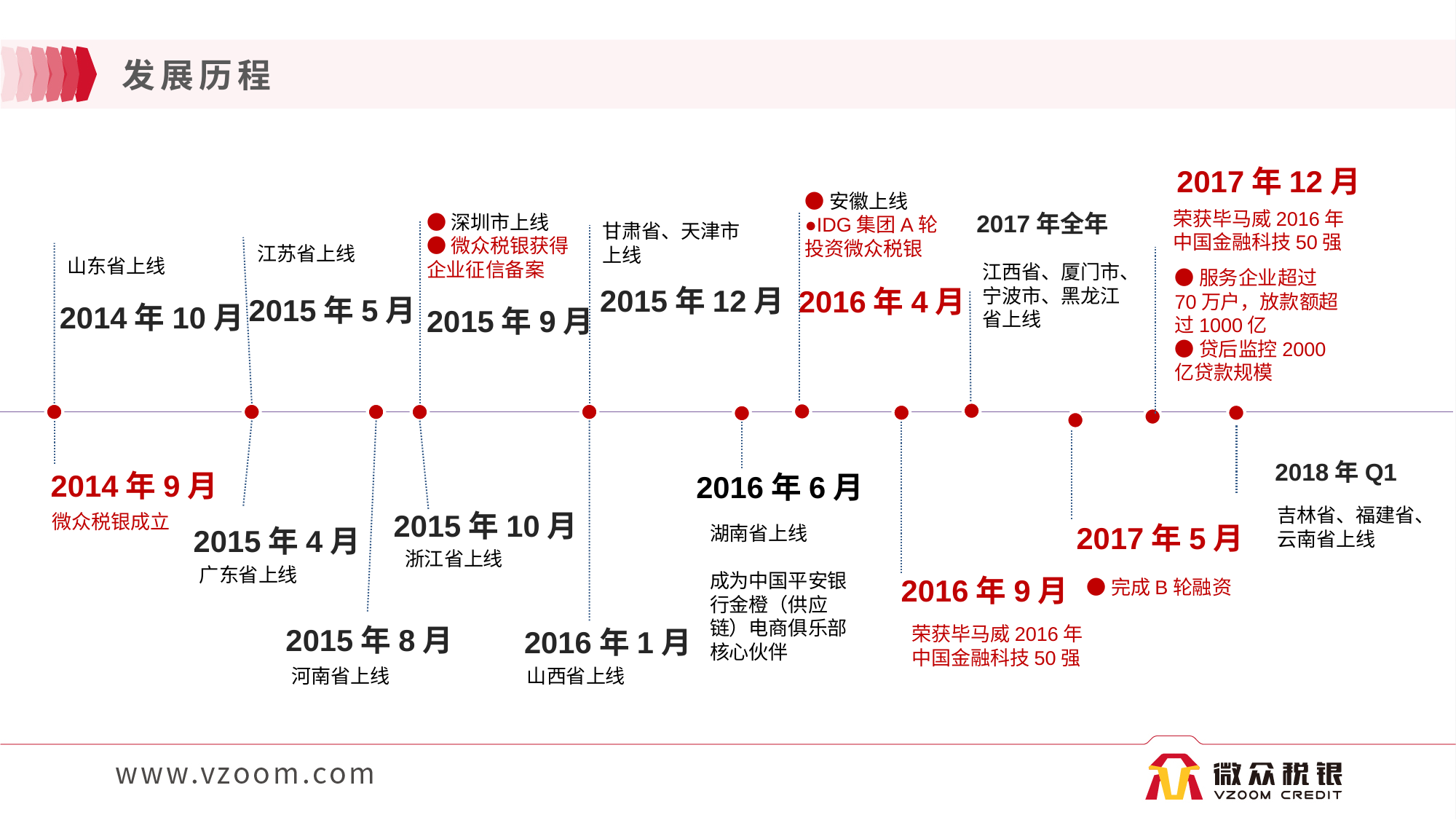

# 发展历程
2017年12月
●安徽上线
●IDG集团A轮投资微众税银
荣获毕马威2016年中国金融科技50强
●深圳市上线
●微众税银获得企业征信备案
2017年全年
甘肃省、天津市上线
江苏省上线
山东省上线
江西省、厦门市、宁波市、黑龙江省上线
●服务企业超过70万户，放款额超过1000亿
●贷后监控2000亿贷款规模
2015年12月
2016年4月
2015年5月
2014年10月
2015年9月

2014年9月
2016年6月
2018年Q1
2015年10月
微众税银成立
吉林省、福建省、云南省上线
2017年5月
2015年4月
湖南省上线

成为中国平安银行金橙（供应链）电商俱乐部核心伙伴
浙江省上线
2016年9月
广东省上线
●完成B轮融资
2015年8月
2016年1月
荣获毕马威2016年中国金融科技50强
山西省上线
河南省上线